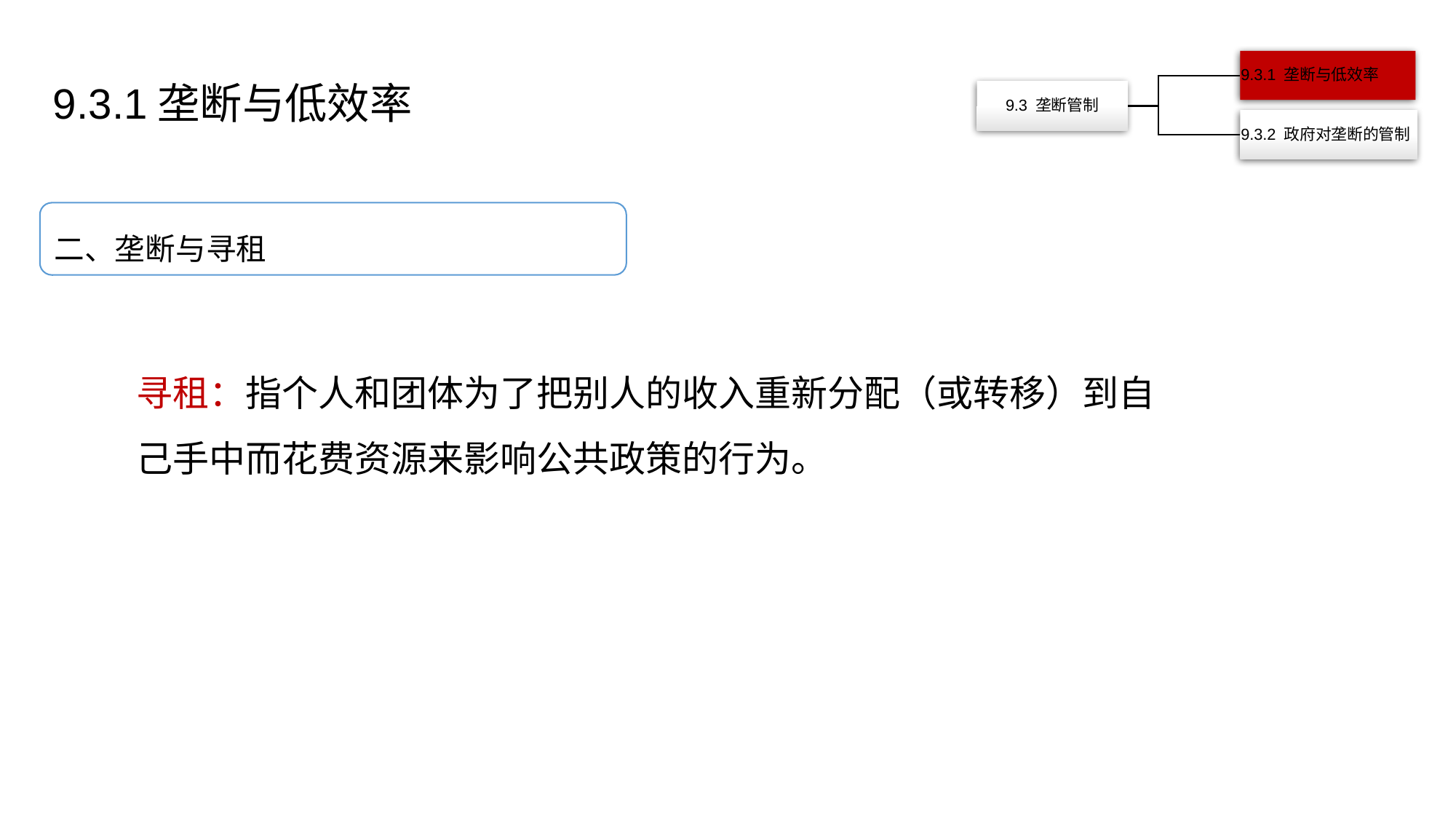

9.3 垄断管制
9.3.1 垄断与低效率
9.3.2 政府对垄断的管制
9.3.1垄断与低效率
二、垄断与寻租
寻租：指个人和团体为了把别人的收入重新分配（或转移）到自己手中而花费资源来影响公共政策的行为。